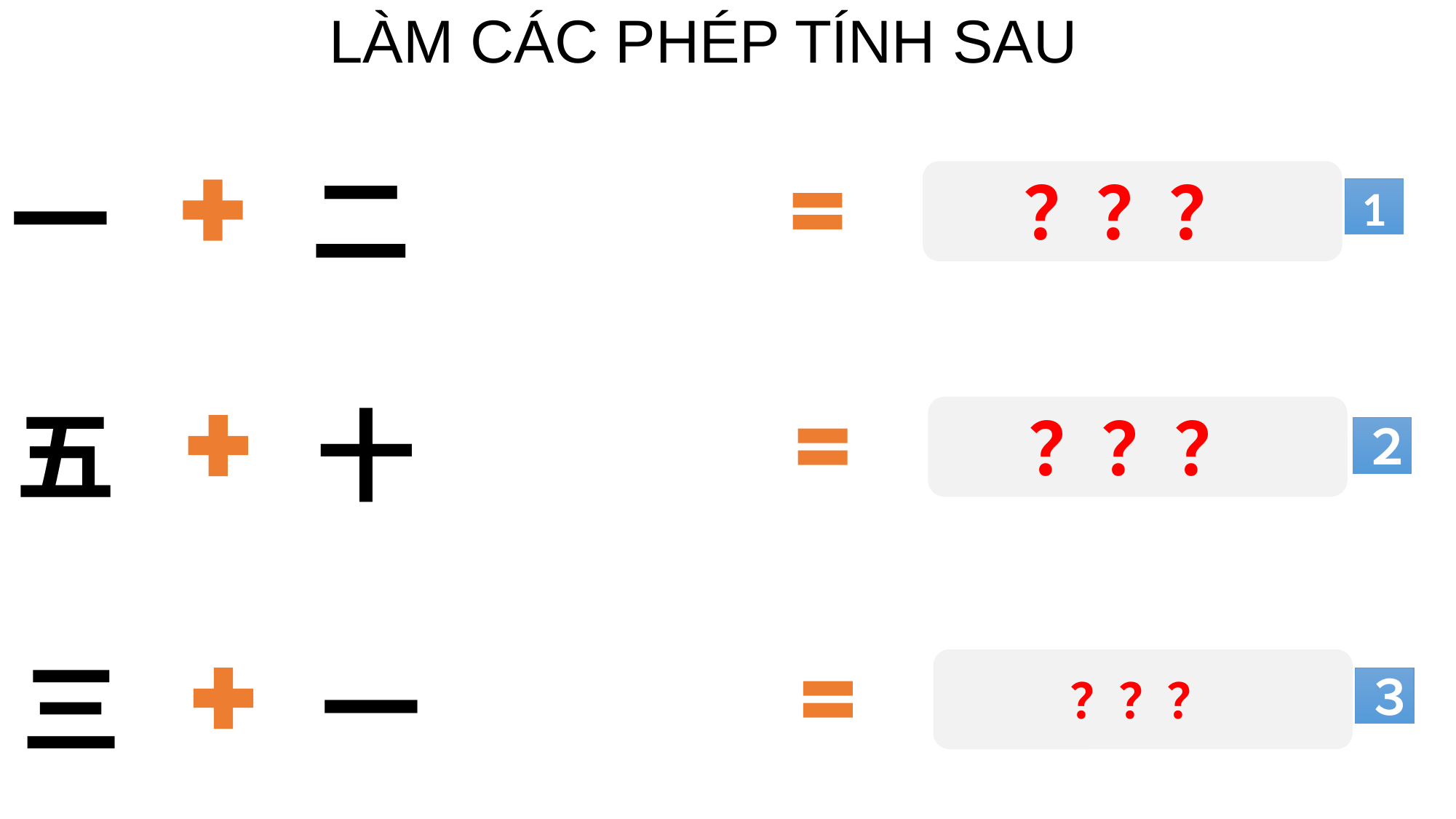

LÀM CÁC PHÉP TÍNH SAU
一　　二
？？？

1

五　　十
？？？

２
三　　一
？？？

３